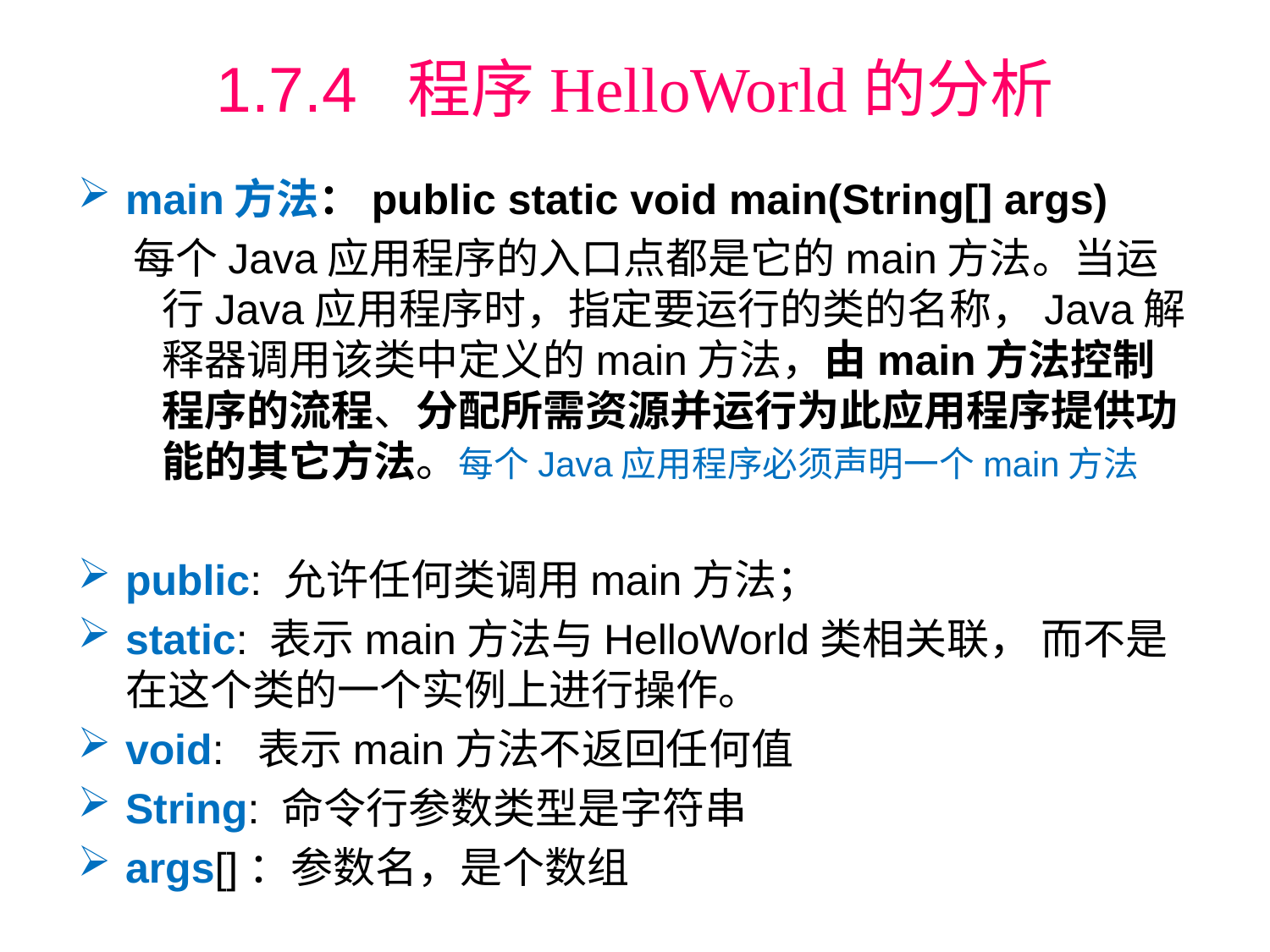

# 1.7.4  程序HelloWorld的分析
main方法：public static void main(String[] args)
      每个Java应用程序的入口点都是它的main方法。当运行Java应用程序时，指定要运行的类的名称，Java解释器调用该类中定义的main方法，由main方法控制程序的流程、分配所需资源并运行为此应用程序提供功能的其它方法。每个Java应用程序必须声明一个main方法

public: 允许任何类调用main方法；
static: 表示main方法与HelloWorld类相关联， 而不是在这个类的一个实例上进行操作。
void:  表示main方法不返回任何值
String: 命令行参数类型是字符串
args[]：参数名，是个数组